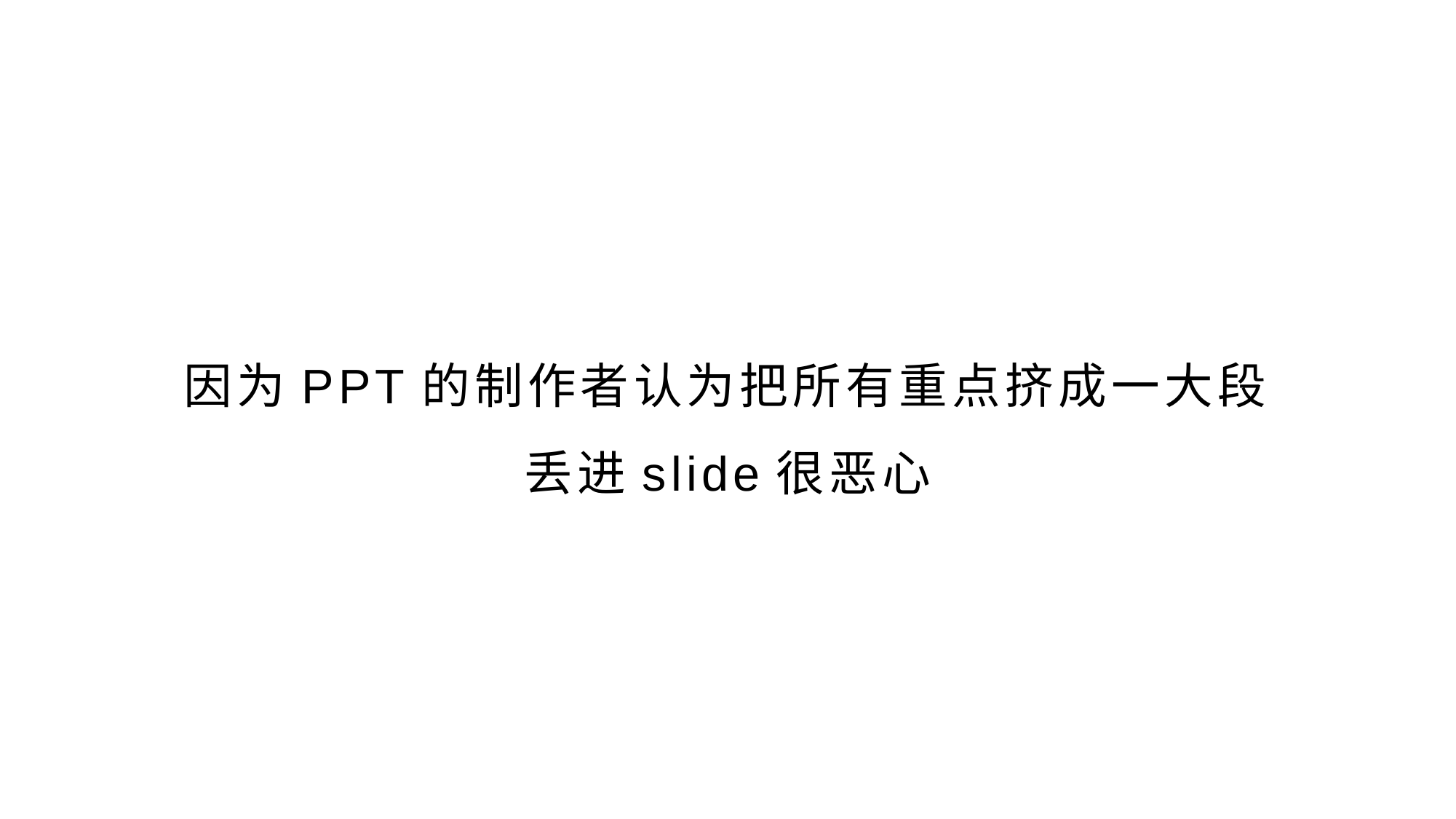

因为PPT的制作者认为把所有重点挤成一大段丢进slide很恶心
这些就是理科在这个章节学的四种线